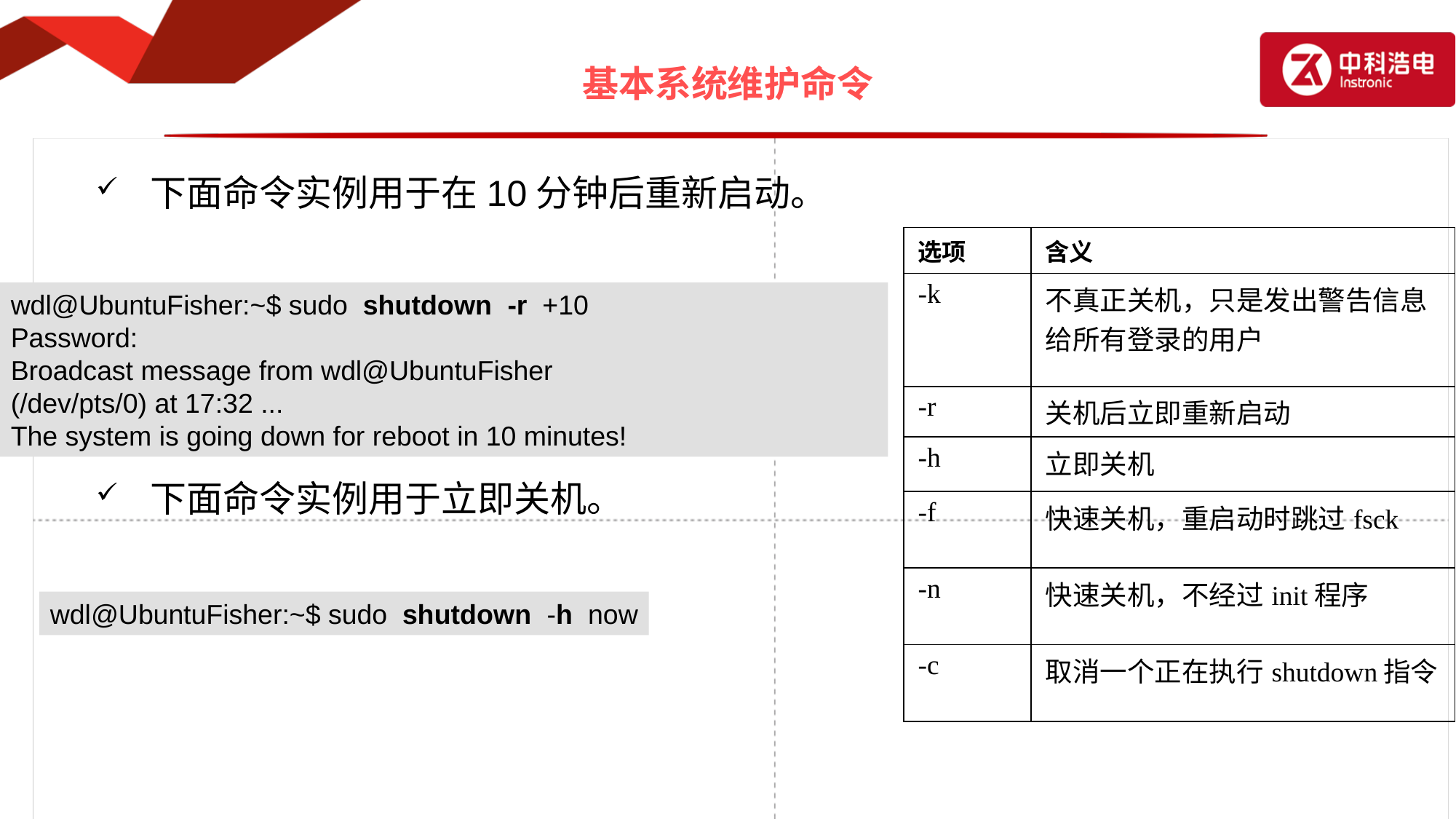

# 基本系统维护命令
下面命令实例用于在10分钟后重新启动。

下面命令实例用于立即关机。
| 选项 | 含义 |
| --- | --- |
| -k | 不真正关机，只是发出警告信息给所有登录的用户 |
| -r | 关机后立即重新启动 |
| -h | 立即关机 |
| -f | 快速关机，重启动时跳过fsck |
| -n | 快速关机，不经过init程序 |
| -c | 取消一个正在执行shutdown指令 |
wdl@UbuntuFisher:~$ sudo  shutdown  -r  +10
Password:
Broadcast message from wdl@UbuntuFisher
(/dev/pts/0) at 17:32 ...
The system is going down for reboot in 10 minutes!
wdl@UbuntuFisher:~$ sudo  shutdown  -h  now